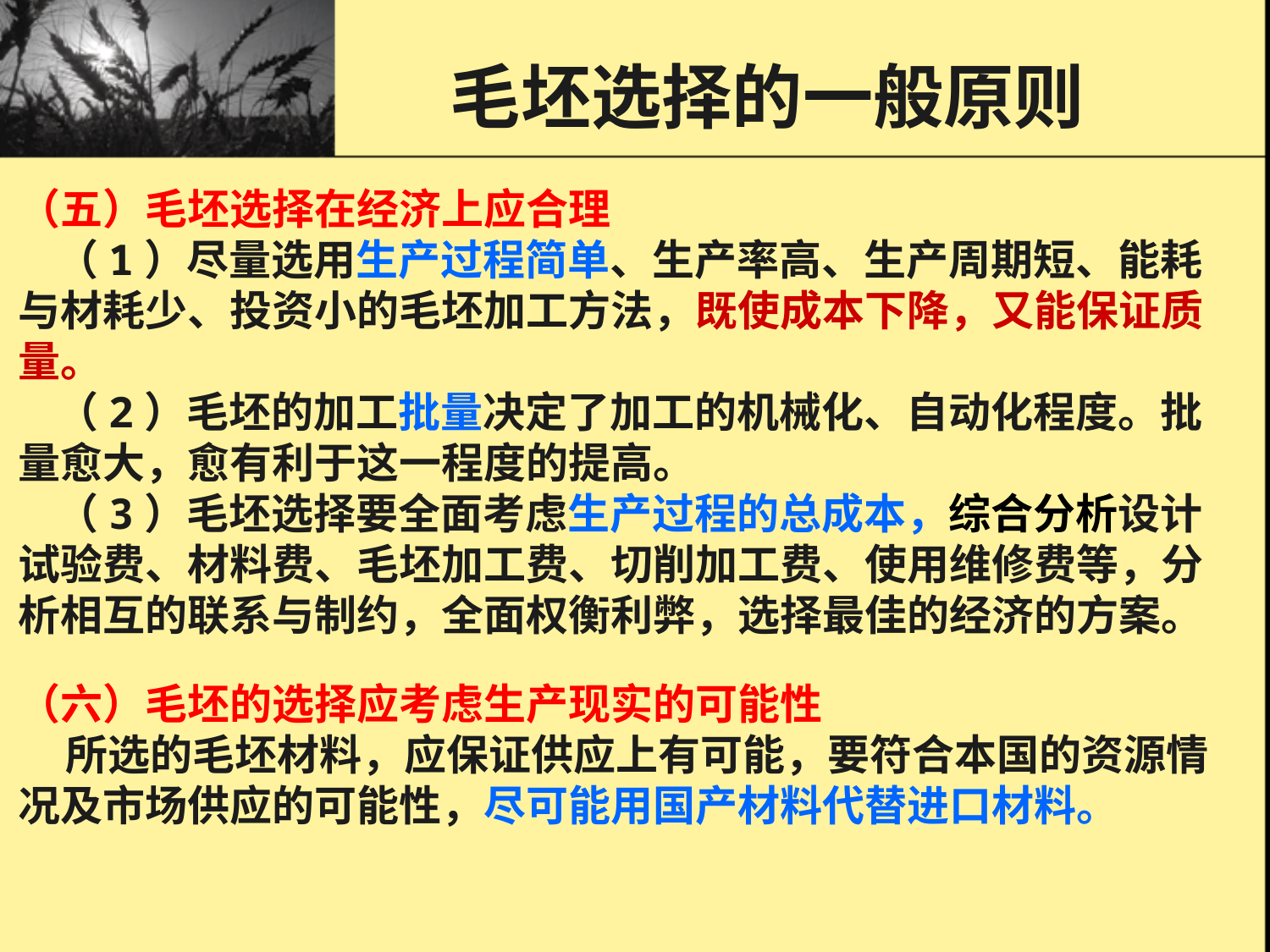

# 毛坯选择的一般原则
（五）毛坯选择在经济上应合理
   （1）尽量选用生产过程简单、生产率高、生产周期短、能耗与材耗少、投资小的毛坯加工方法，既使成本下降，又能保证质量。
   （2）毛坯的加工批量决定了加工的机械化、自动化程度。批量愈大，愈有利于这一程度的提高。
   （3）毛坯选择要全面考虑生产过程的总成本，综合分析设计试验费、材料费、毛坯加工费、切削加工费、使用维修费等，分析相互的联系与制约，全面权衡利弊，选择最佳的经济的方案。

（六）毛坯的选择应考虑生产现实的可能性
    所选的毛坯材料，应保证供应上有可能，要符合本国的资源情况及市场供应的可能性，尽可能用国产材料代替进口材料。